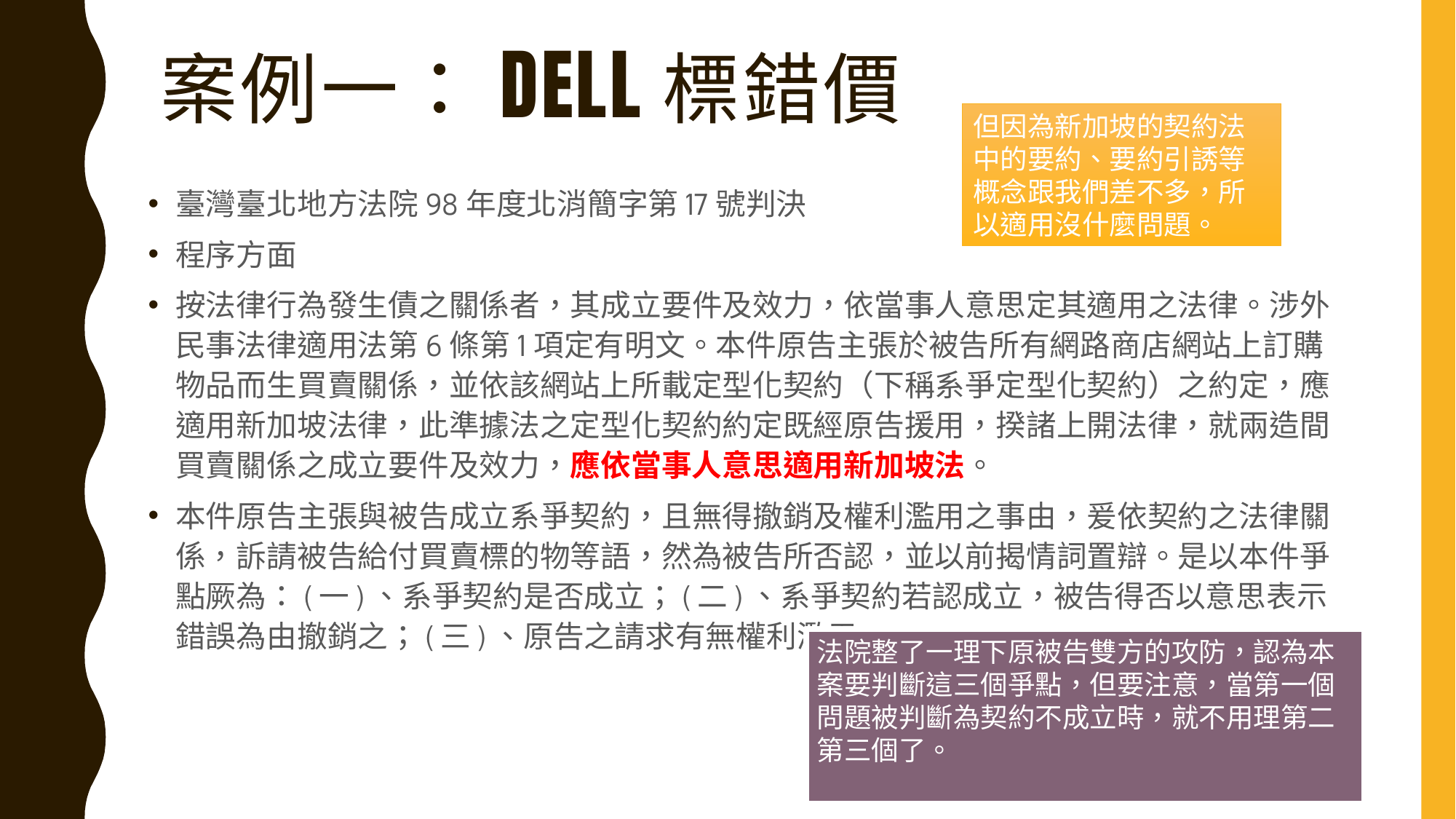

# 案例一：dell標錯價
但因為新加坡的契約法中的要約、要約引誘等概念跟我們差不多，所以適用沒什麼問題。
臺灣臺北地方法院98年度北消簡字第17號判決
程序方面
按法律行為發生債之關係者，其成立要件及效力，依當事人意思定其適用之法律。涉外民事法律適用法第6條第1項定有明文。本件原告主張於被告所有網路商店網站上訂購物品而生買賣關係，並依該網站上所載定型化契約（下稱系爭定型化契約）之約定，應適用新加坡法律，此準據法之定型化契約約定既經原告援用，揆諸上開法律，就兩造間買賣關係之成立要件及效力，應依當事人意思適用新加坡法。
本件原告主張與被告成立系爭契約，且無得撤銷及權利濫用之事由，爰依契約之法律關係，訴請被告給付買賣標的物等語，然為被告所否認，並以前揭情詞置辯。是以本件爭點厥為：(一)、系爭契約是否成立；(二)、系爭契約若認成立，被告得否以意思表示錯誤為由撤銷之；(三)、原告之請求有無權利濫用。

法院整了一理下原被告雙方的攻防，認為本案要判斷這三個爭點，但要注意，當第一個問題被判斷為契約不成立時，就不用理第二第三個了。